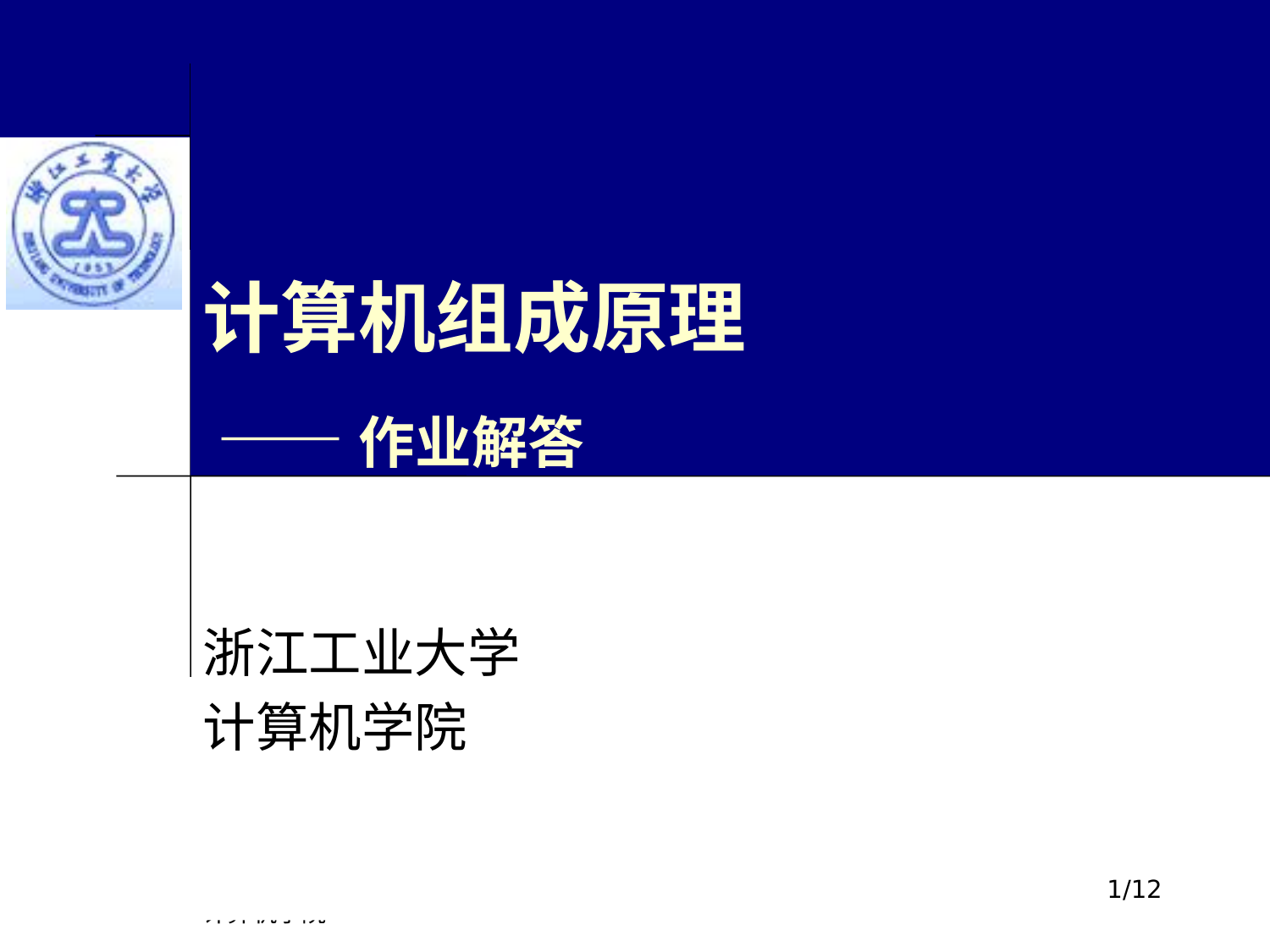

# 计算机组成原理 —— 作业解答

浙江工业大学
计算机学院
计算机组成原理
计算机学院

1/12